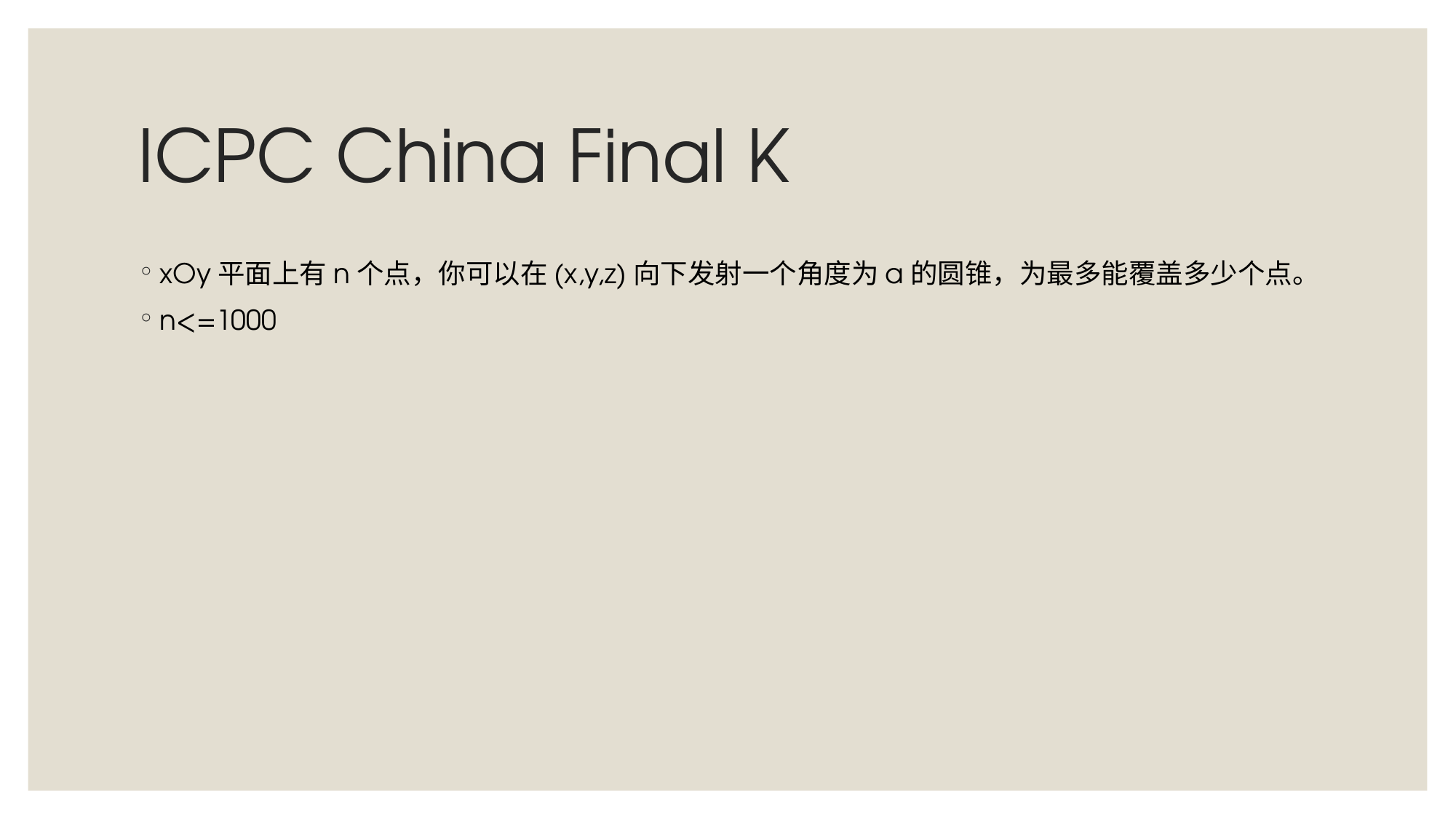

# ICPC China Final K
xOy平面上有n个点，你可以在(x,y,z)向下发射一个角度为a的圆锥，为最多能覆盖多少个点。
n<=1000